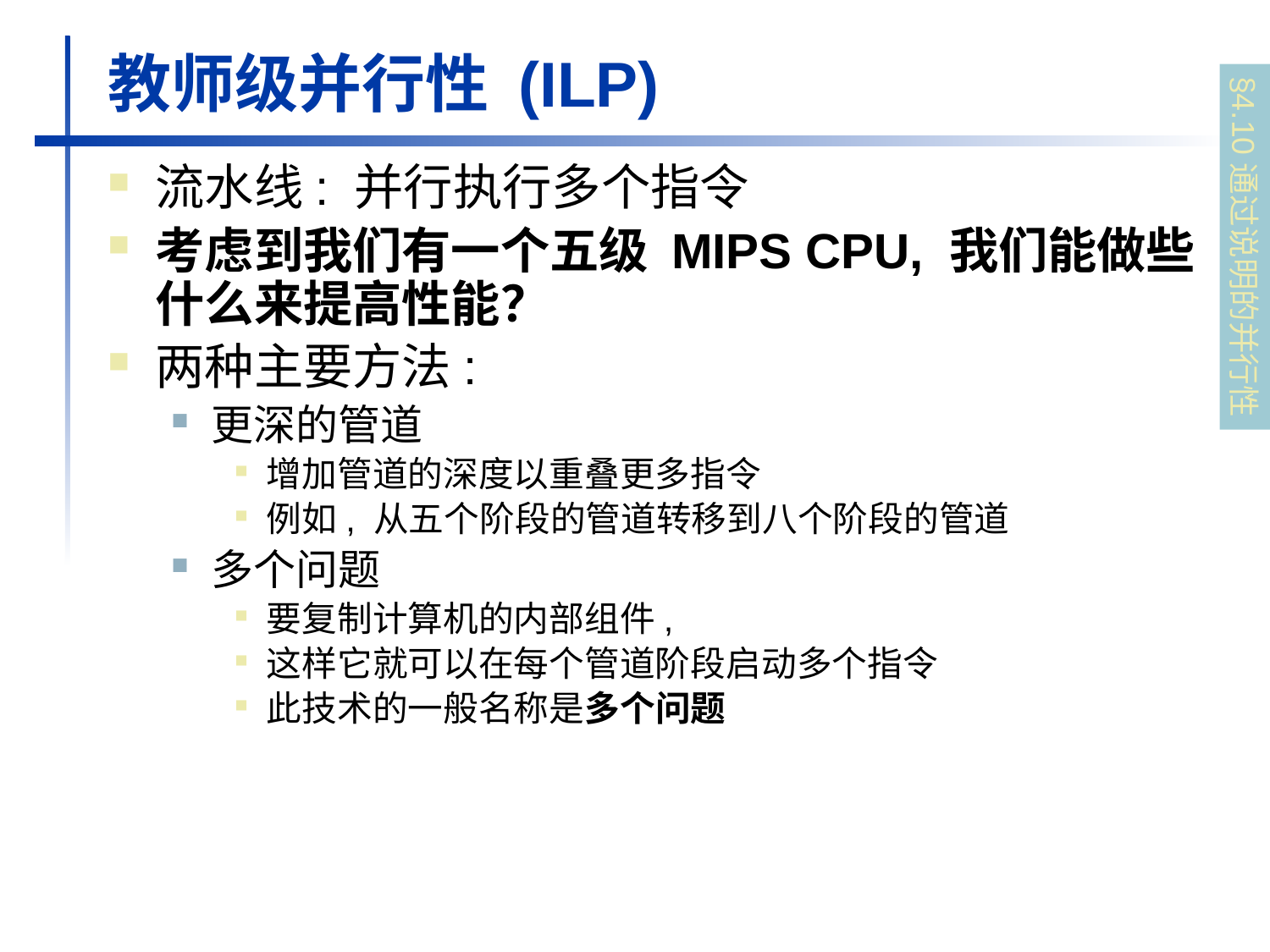

# 教师级并行性 (ILP)
流水线: 并行执行多个指令
考虑到我们有一个五级 MIPS CPU, 我们能做些什么来提高性能？
两种主要方法:
更深的管道
增加管道的深度以重叠更多指令
例如, 从五个阶段的管道转移到八个阶段的管道
多个问题
要复制计算机的内部组件,
这样它就可以在每个管道阶段启动多个指令
此技术的一般名称是多个问题
§4.10通过说明的并行性